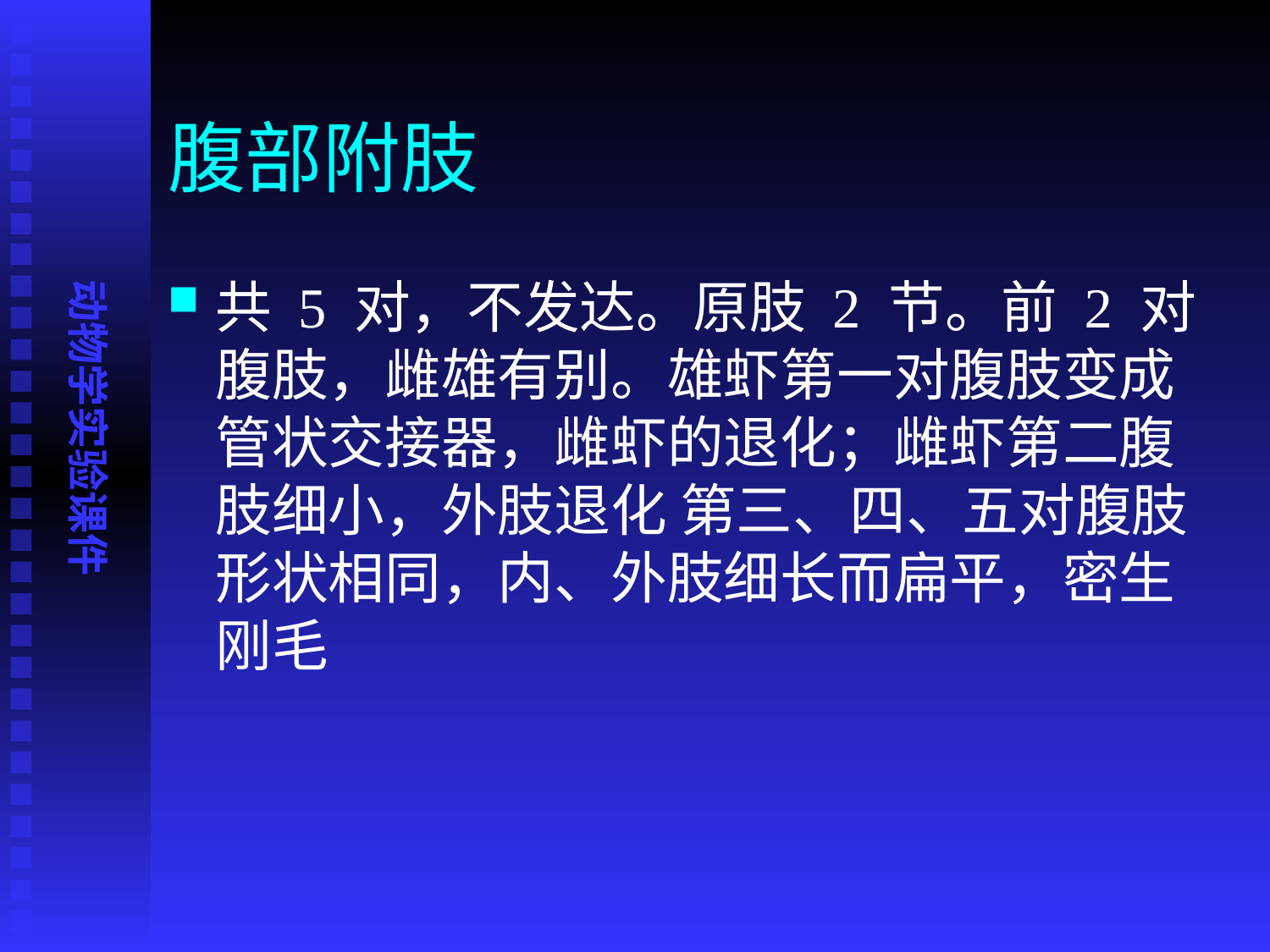

# 腹部附肢

共 5 对，不发达。原肢 2 节。前 2 对腹肢，雌雄有别。雄虾第一对腹肢变成管状交接器，雌虾的退化；雌虾第二腹肢细小，外肢退化 第三、四、五对腹肢形状相同，内、外肢细长而扁平，密生刚毛